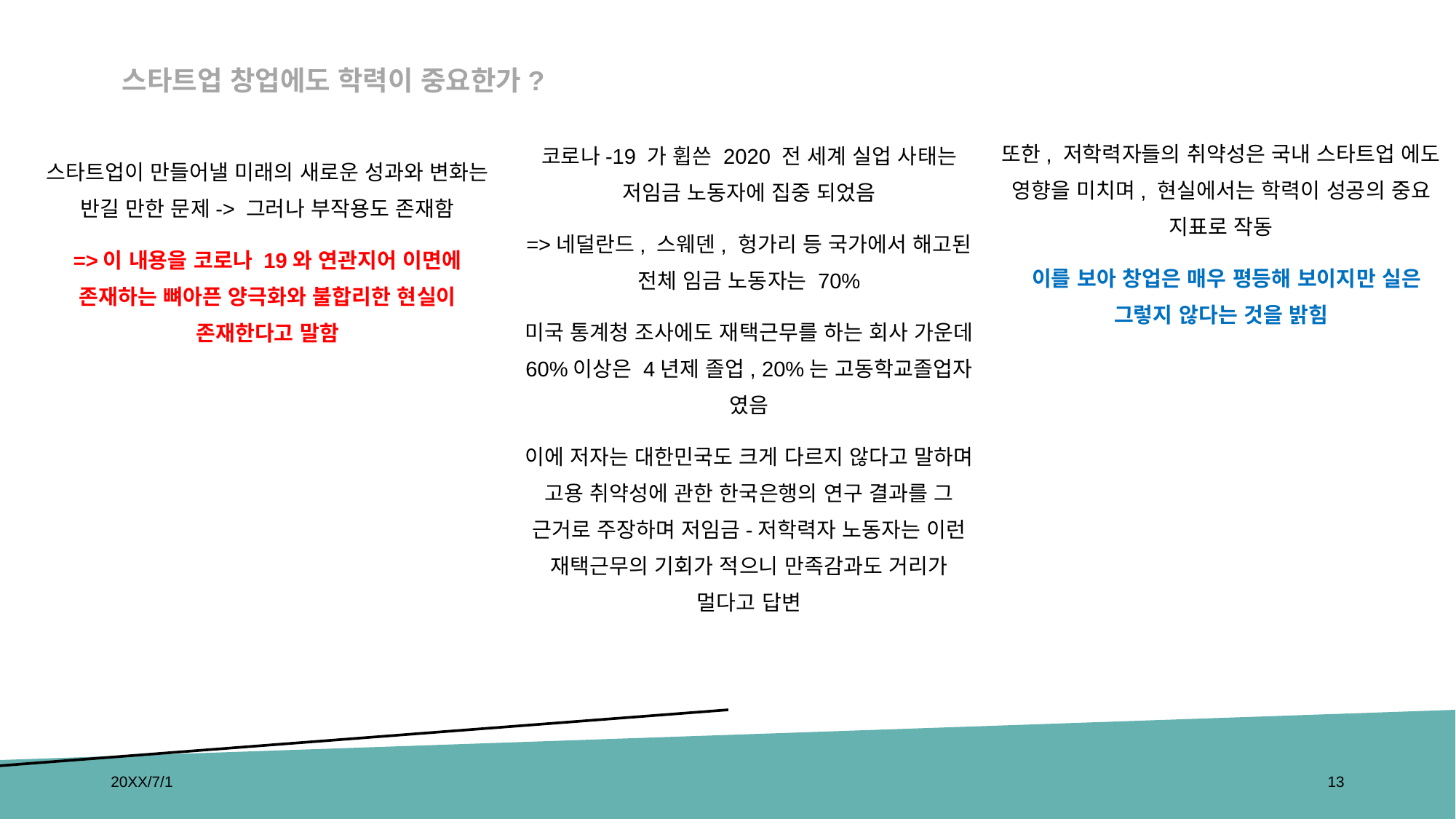

스타트업 창업에도 학력이 중요한가?
또한, 저학력자들의 취약성은 국내 스타트업 에도 영향을 미치며, 현실에서는 학력이 성공의 중요 지표로 작동
 이를 보아 창업은 매우 평등해 보이지만 실은 그렇지 않다는 것을 밝힘
코로나-19 가 휩쓴 2020 전 세계 실업 사태는 저임금 노동자에 집중 되었음
=>네덜란드, 스웨덴, 헝가리 등 국가에서 해고된 전체 임금 노동자는 70%
미국 통계청 조사에도 재택근무를 하는 회사 가운데 60%이상은 4년제 졸업, 20%는 고동학교졸업자 였음
이에 저자는 대한민국도 크게 다르지 않다고 말하며 고용 취약성에 관한 한국은행의 연구 결과를 그 근거로 주장하며 저임금-저학력자 노동자는 이런 재택근무의 기회가 적으니 만족감과도 거리가 멀다고 답변
스타트업이 만들어낼 미래의 새로운 성과와 변화는 반길 만한 문제-> 그러나 부작용도 존재함
=>이 내용을 코로나 19와 연관지어 이면에 존재하는 뼈아픈 양극화와 불합리한 현실이 존재한다고 말함
20XX/7/1
13